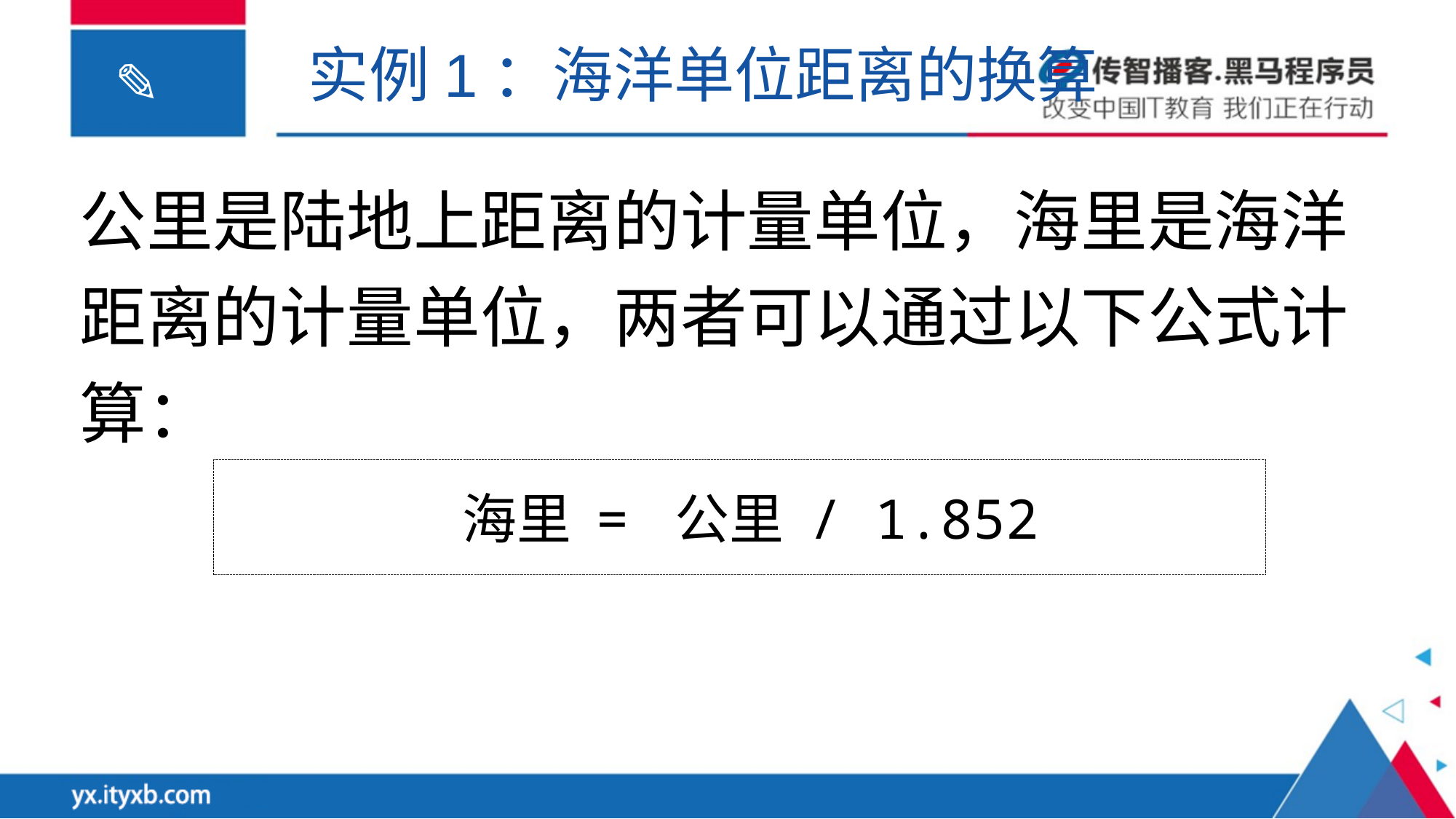

实例1：海洋单位距离的换算
公里是陆地上距离的计量单位，海里是海洋距离的计量单位，两者可以通过以下公式计算：

海里 = 公里 / 1.852